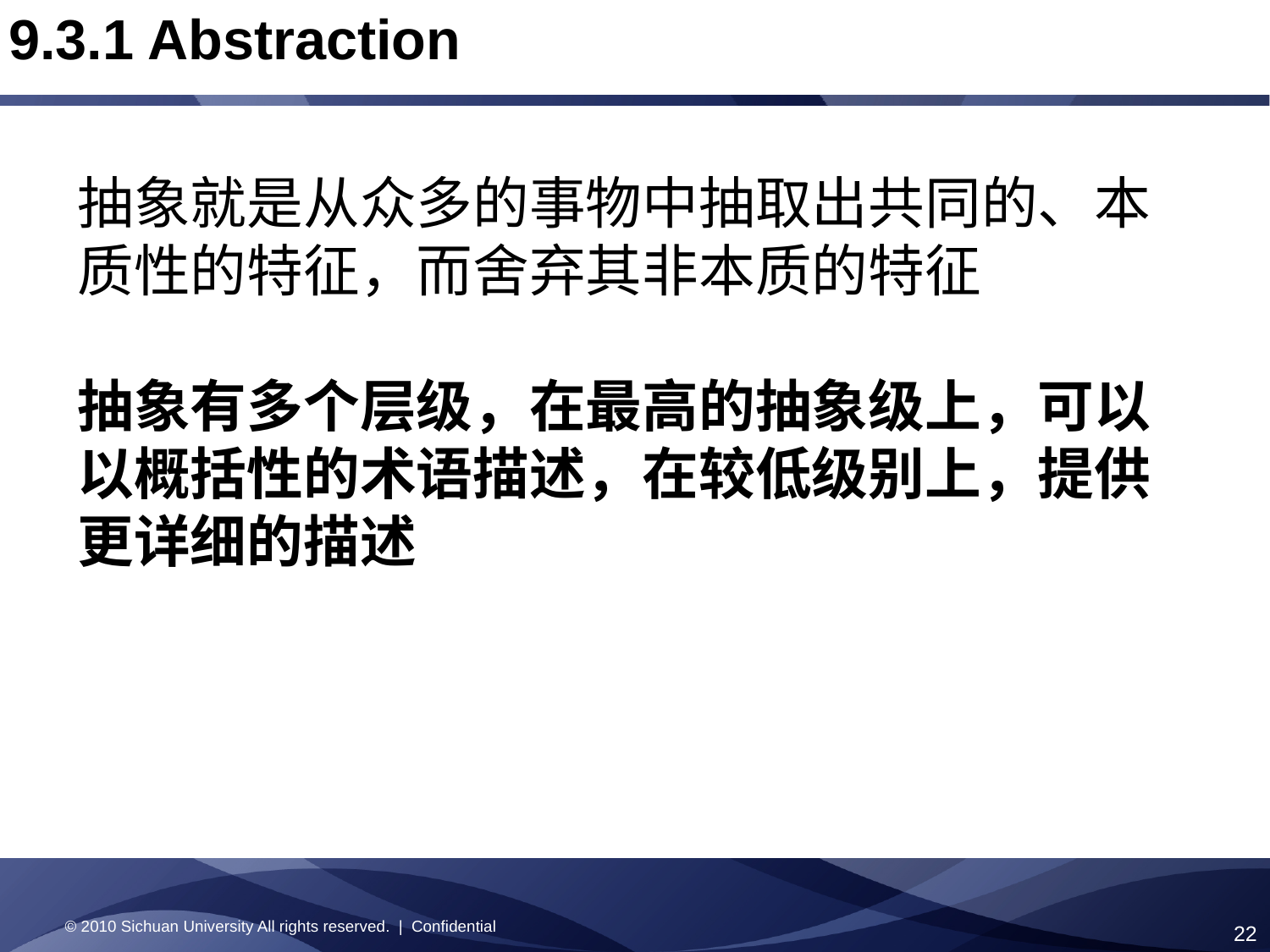

9.3.1 Abstraction
抽象就是从众多的事物中抽取出共同的、本质性的特征，而舍弃其非本质的特征

抽象有多个层级，在最高的抽象级上，可以以概括性的术语描述，在较低级别上，提供更详细的描述

© 2010 Sichuan University All rights reserved.  |  Confidential
22